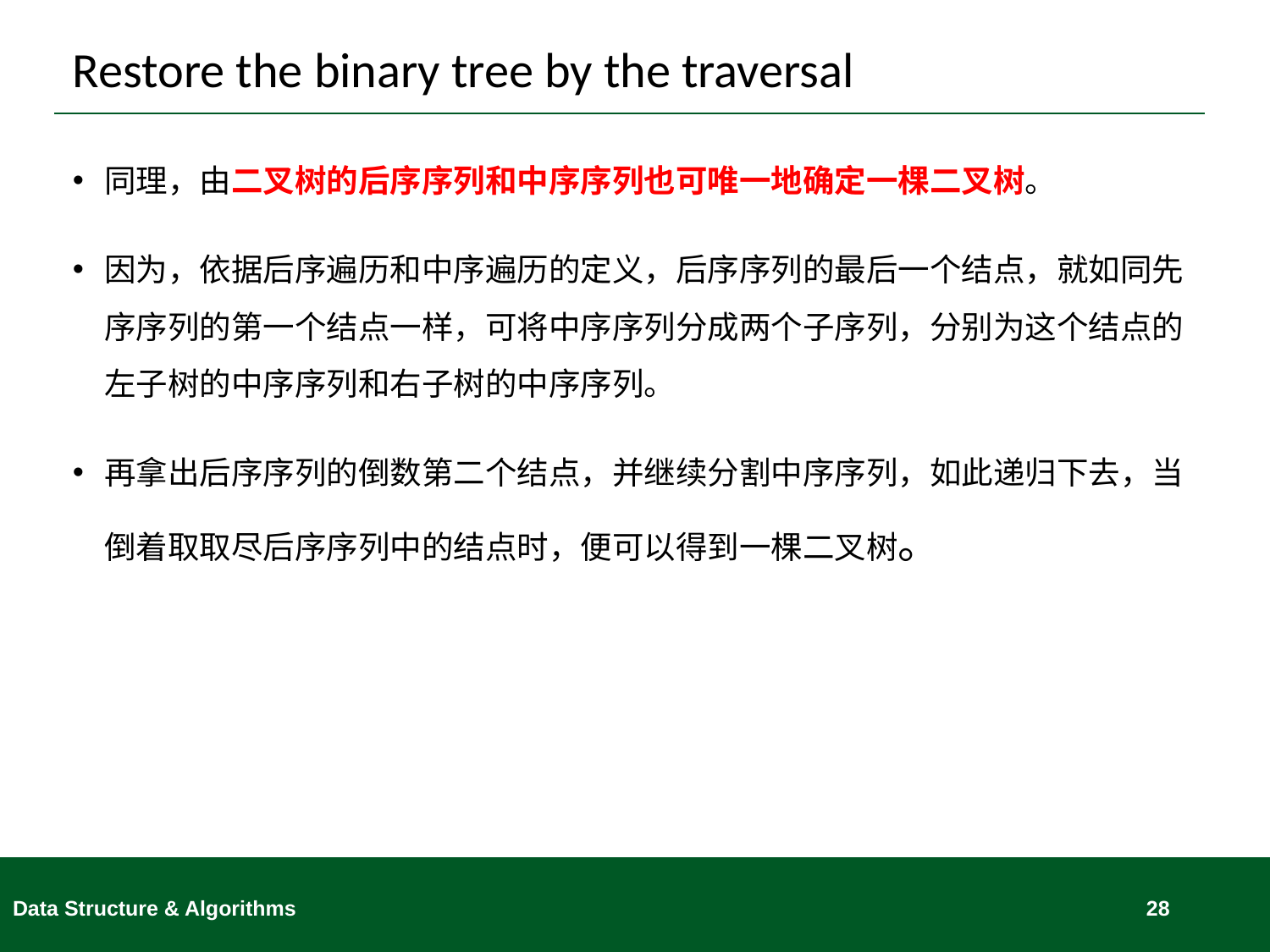

# Restore the binary tree by the traversal
同理，由二叉树的后序序列和中序序列也可唯一地确定一棵二叉树。
因为，依据后序遍历和中序遍历的定义，后序序列的最后一个结点，就如同先序序列的第一个结点一样，可将中序序列分成两个子序列，分别为这个结点的左子树的中序序列和右子树的中序序列。
再拿出后序序列的倒数第二个结点，并继续分割中序序列，如此递归下去，当倒着取取尽后序序列中的结点时，便可以得到一棵二叉树。

Data Structure & Algorithms
28